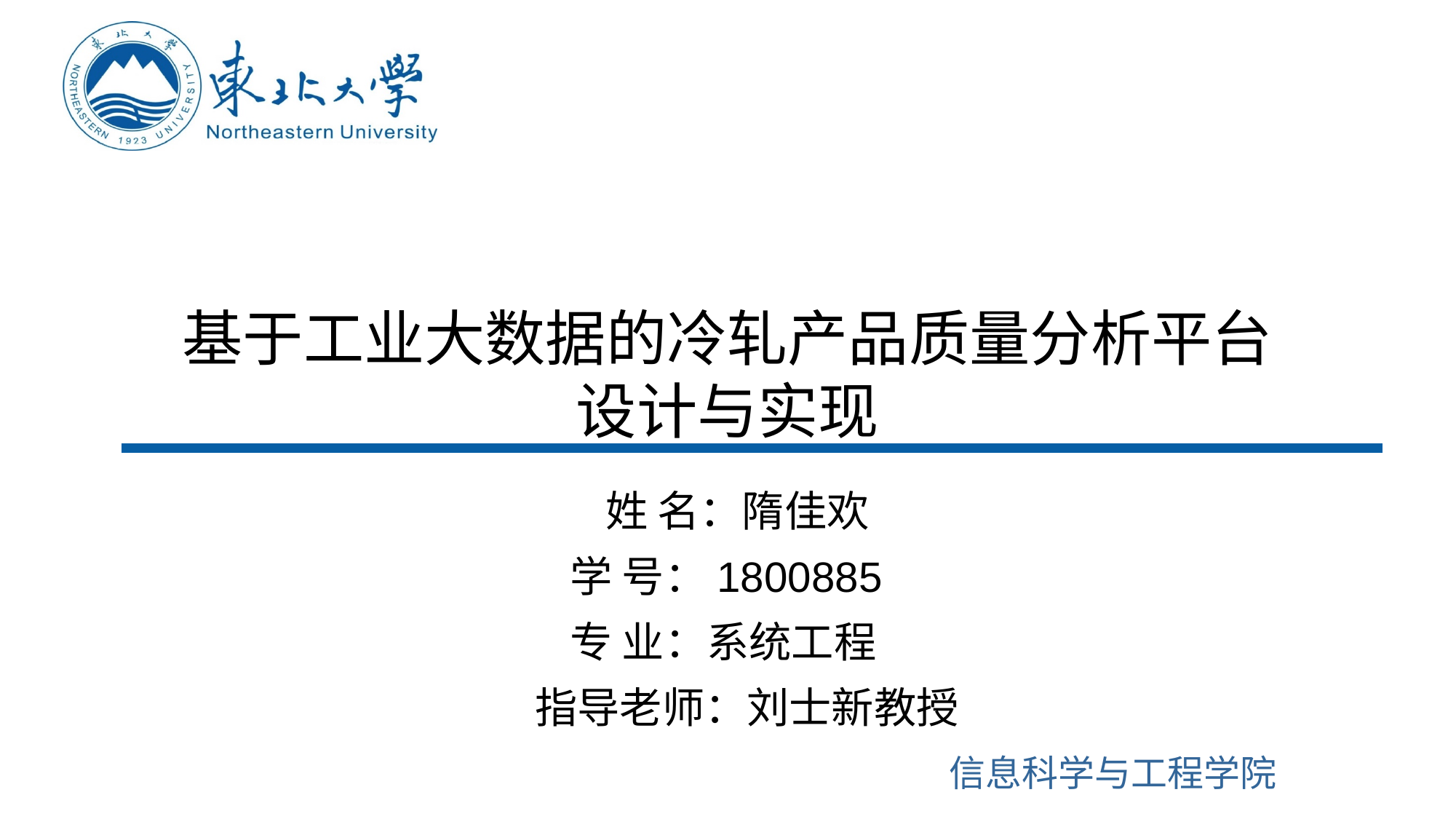

# 基于工业大数据的冷轧产品质量分析平台 设计与实现
 姓 名：隋佳欢
                                   学 号：1800885
                                   专 业：系统工程
   指导老师：刘士新教授